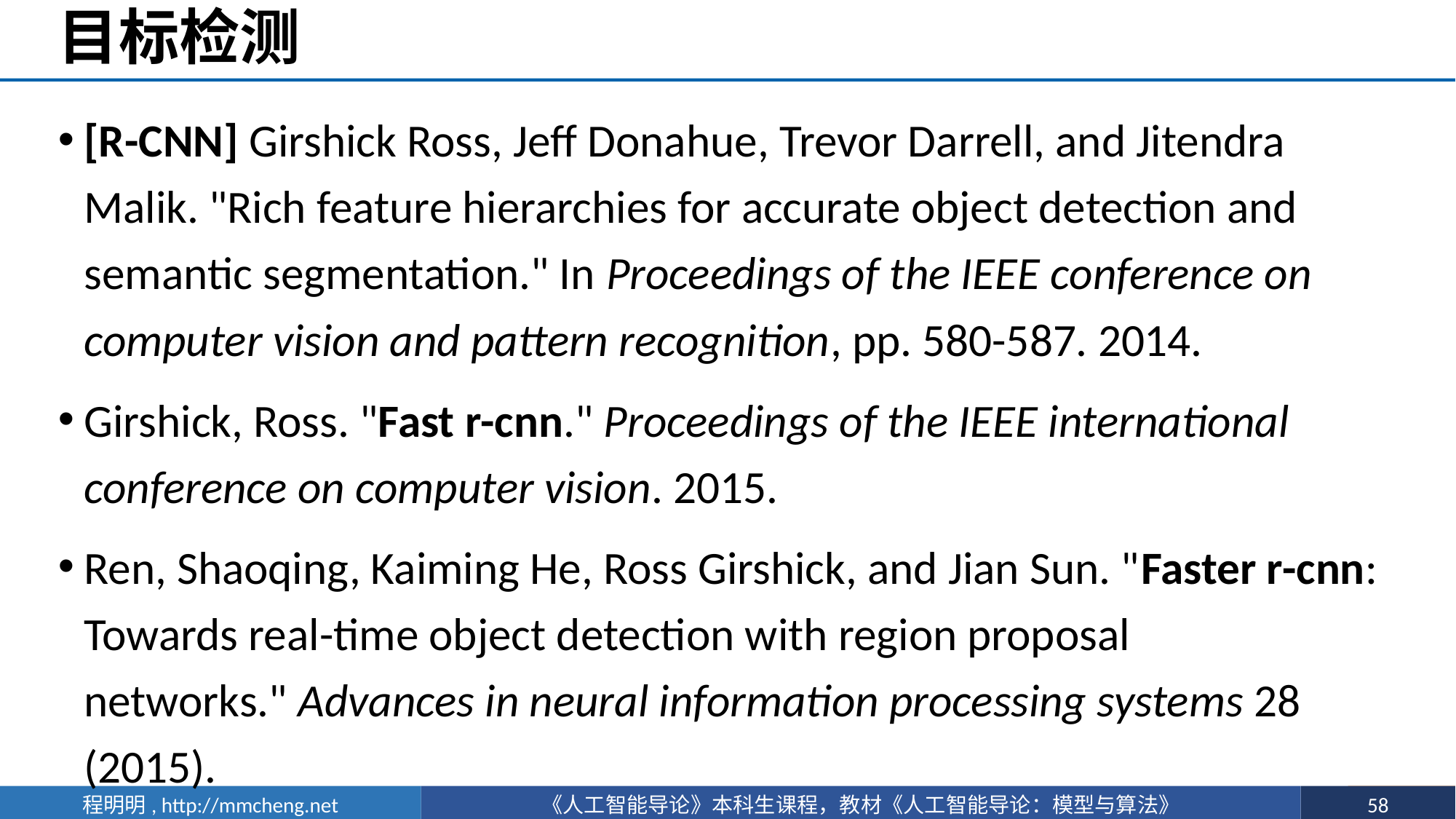

# 目标检测
[R-CNN] Girshick Ross, Jeff Donahue, Trevor Darrell, and Jitendra Malik. "Rich feature hierarchies for accurate object detection and semantic segmentation." In Proceedings of the IEEE conference on computer vision and pattern recognition, pp. 580-587. 2014.
Girshick, Ross. "Fast r-cnn." Proceedings of the IEEE international conference on computer vision. 2015.
Ren, Shaoqing, Kaiming He, Ross Girshick, and Jian Sun. "Faster r-cnn: Towards real-time object detection with region proposal networks." Advances in neural information processing systems 28 (2015).